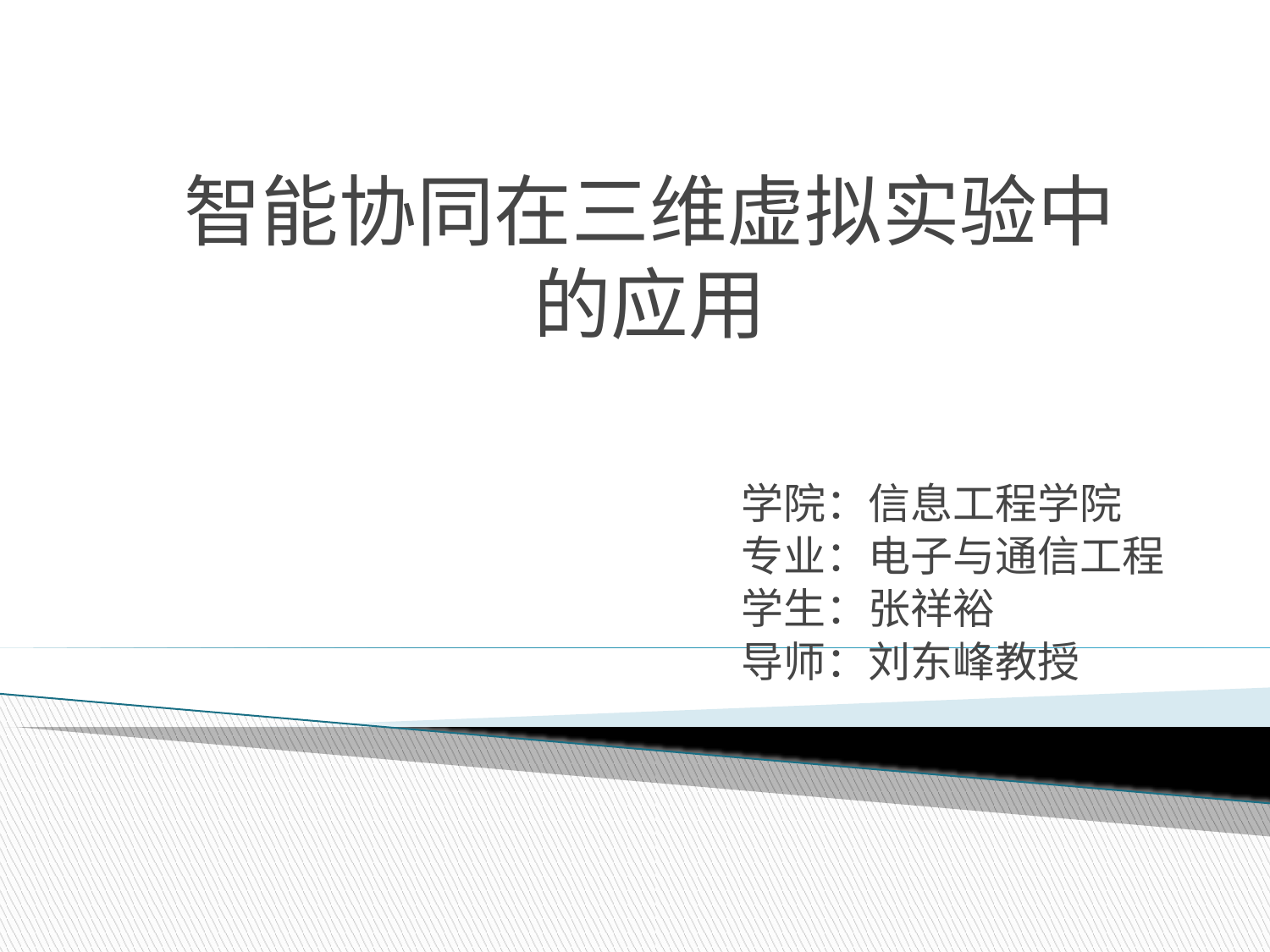

智能协同在三维虚拟实验中的应用
学院：信息工程学院
专业：电子与通信工程
学生：张祥裕
导师：刘东峰教授